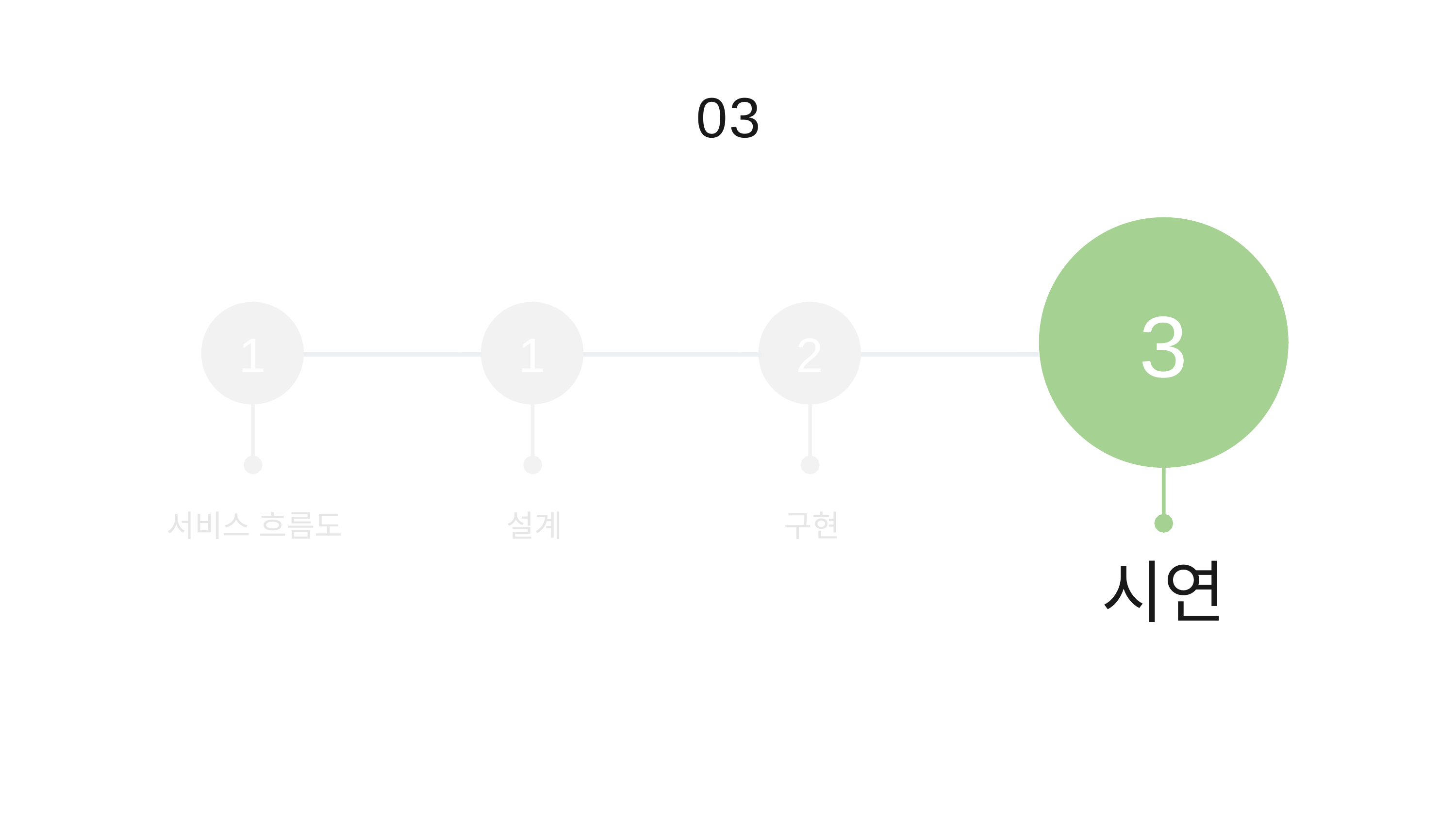

03

3
1
1
2

서비스 흐름도
설계
구현
시연